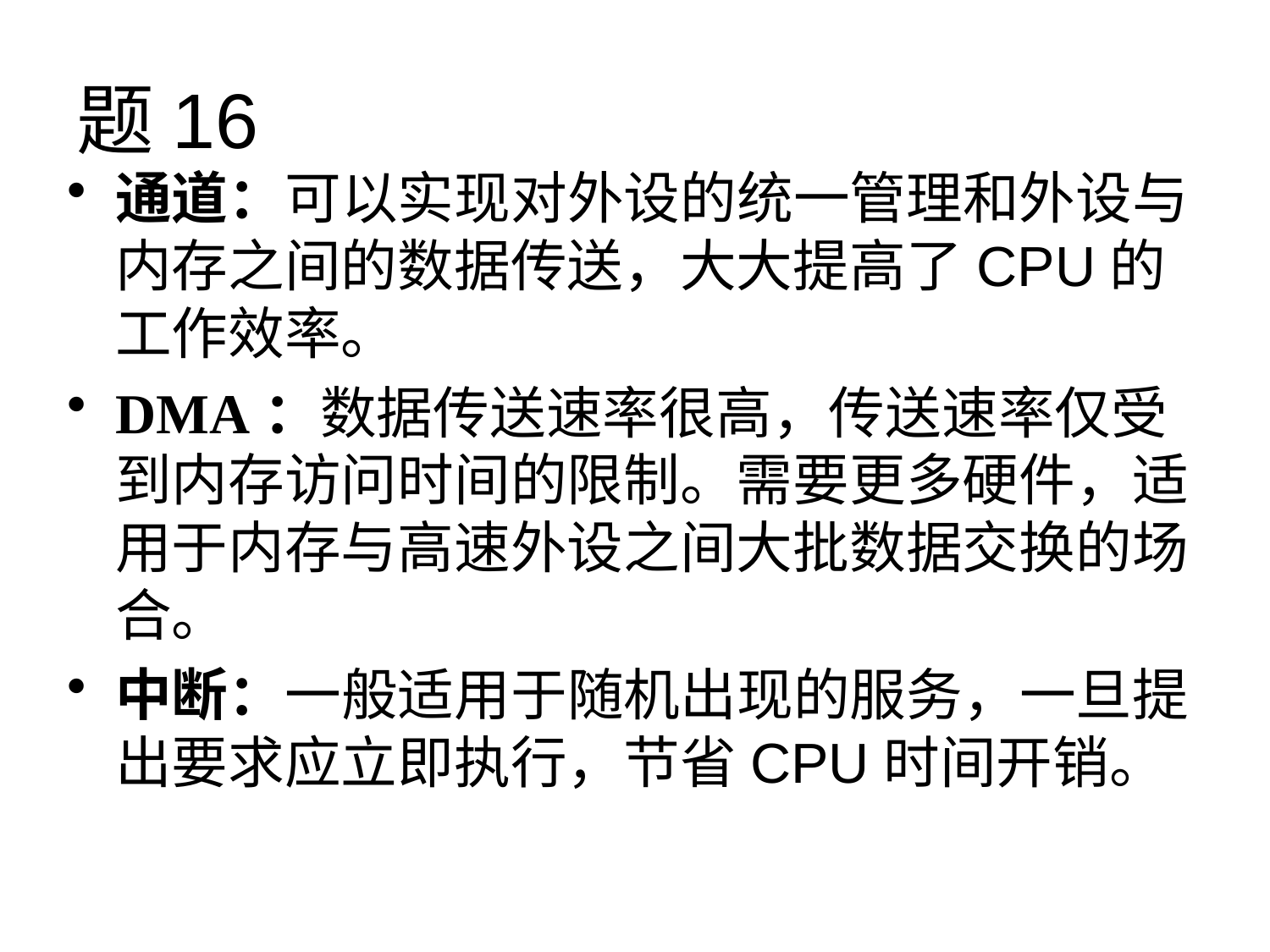

# 题16
通道：可以实现对外设的统一管理和外设与内存之间的数据传送，大大提高了CPU的工作效率。
DMA：数据传送速率很高，传送速率仅受到内存访问时间的限制。需要更多硬件，适用于内存与高速外设之间大批数据交换的场合。
中断：一般适用于随机出现的服务，一旦提出要求应立即执行，节省CPU时间开销。